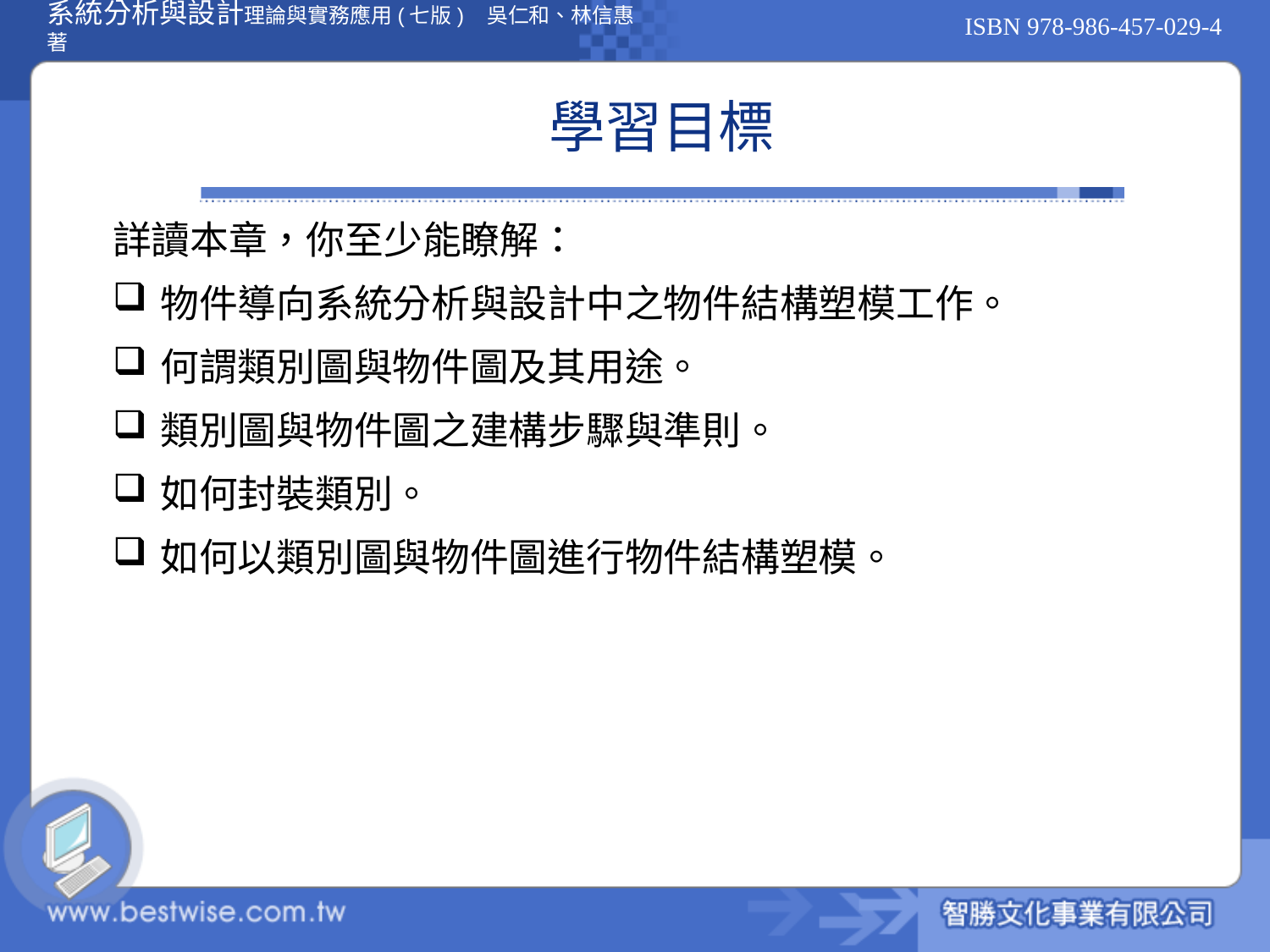

# 學習目標
詳讀本章，你至少能瞭解：
物件導向系統分析與設計中之物件結構塑模工作。
何謂類別圖與物件圖及其用途。
類別圖與物件圖之建構步驟與準則。
如何封裝類別。
如何以類別圖與物件圖進行物件結構塑模。